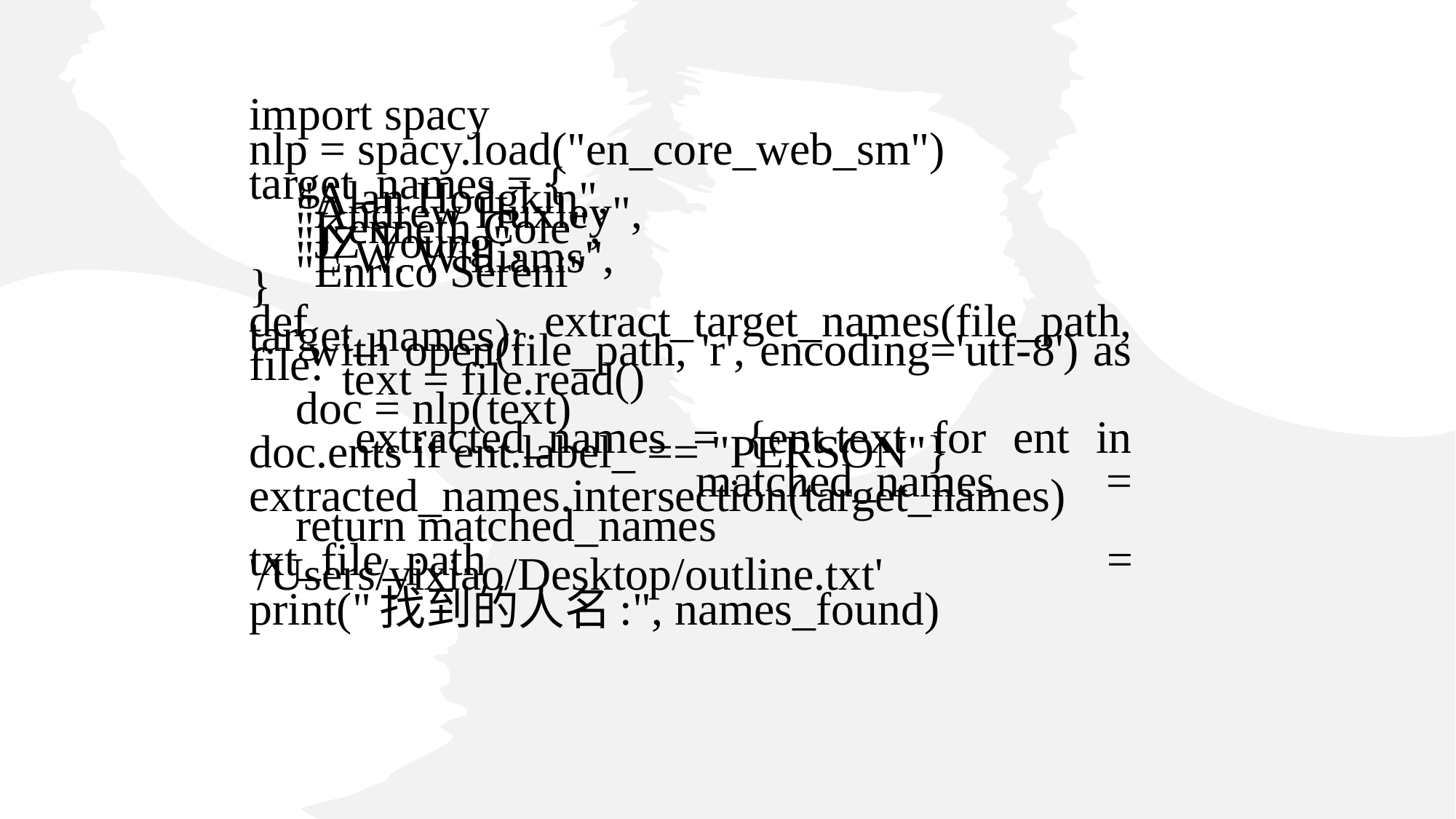

import spacy

nlp = spacy.load("en_core_web_sm")

target_names = {
    "Alan Hodgkin",
    "Andrew Huxley",
    "Kenneth Cole",
    "JZ Young",
    "L.W. Williams",
    "Enrico Sereni"
}

def extract_target_names(file_path, target_names):
    with open(file_path, 'r', encoding='utf-8') as file:
        text = file.read()

    doc = nlp(text)

    extracted_names = {ent.text for ent in doc.ents if ent.label_ == "PERSON"}

    matched_names = extracted_names.intersection(target_names)

    return matched_names

txt_file_path = '/Users/yixiao/Desktop/outline.txt'

print("找到的人名:", names_found)

e7d195523061f1c0b65a9bcbe934f9ba69426162ef0f46b39511C77C9BC5EC39C7C53367A7126860396C603A52DDA1C5EEFC9A70B4B2684C300698968292EB782C096363637BB3C57EACA2CDFE0272C234DDFE55294B5F42ED3C07008E98EB37843483F6733044BCC436D371DBC2397542F92B2F2DC0D05C86754F1659B950D3B71B48E157F34B7C